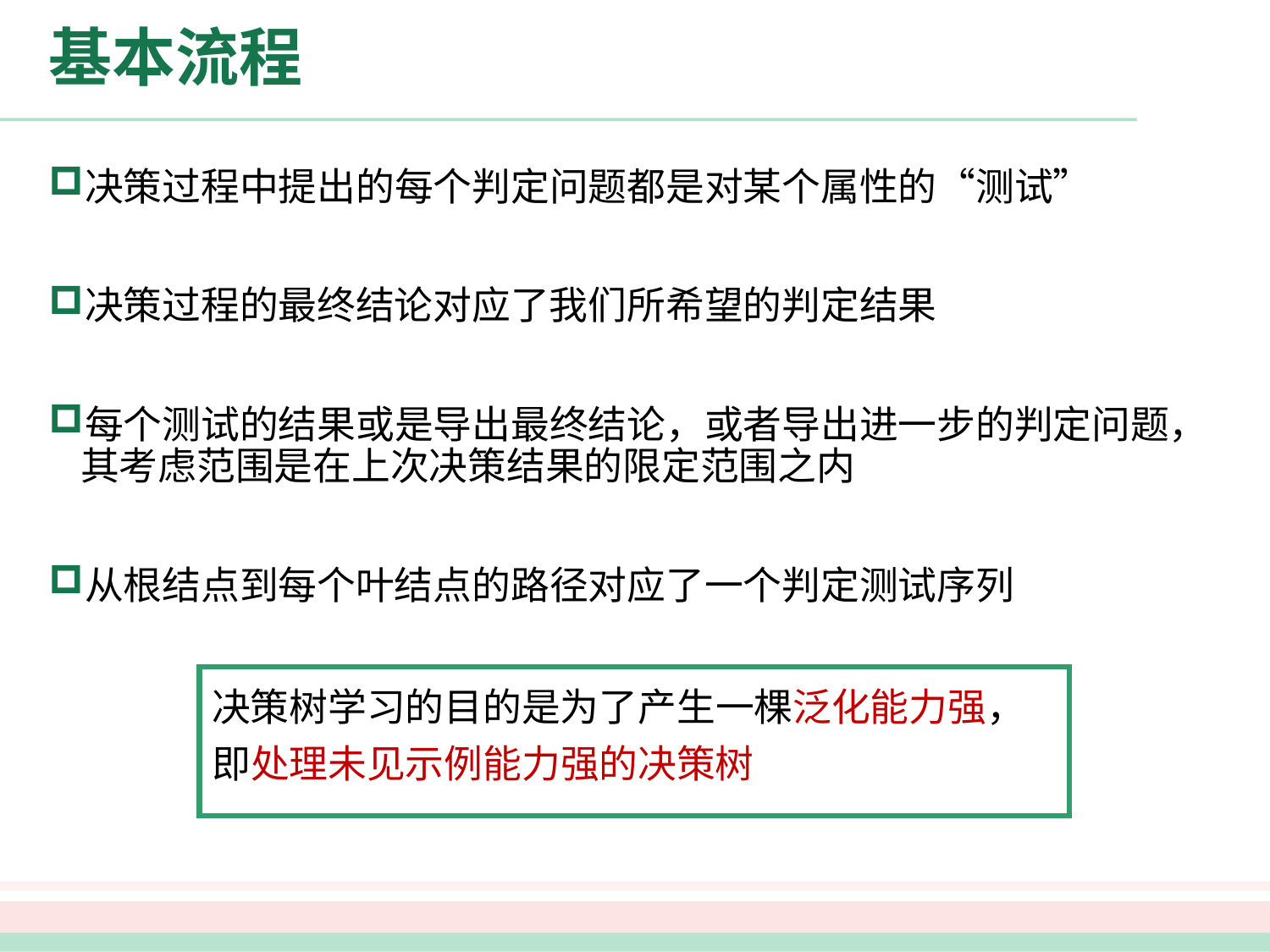

# 基本流程
决策过程中提出的每个判定问题都是对某个属性的“测试”

决策过程的最终结论对应了我们所希望的判定结果

每个测试的结果或是导出最终结论，或者导出进一步的判定问题，其考虑范围是在上次决策结果的限定范围之内

从根结点到每个叶结点的路径对应了一个判定测试序列

决策树学习的目的是为了产生一棵泛化能力强，即处理未见示例能力强的决策树